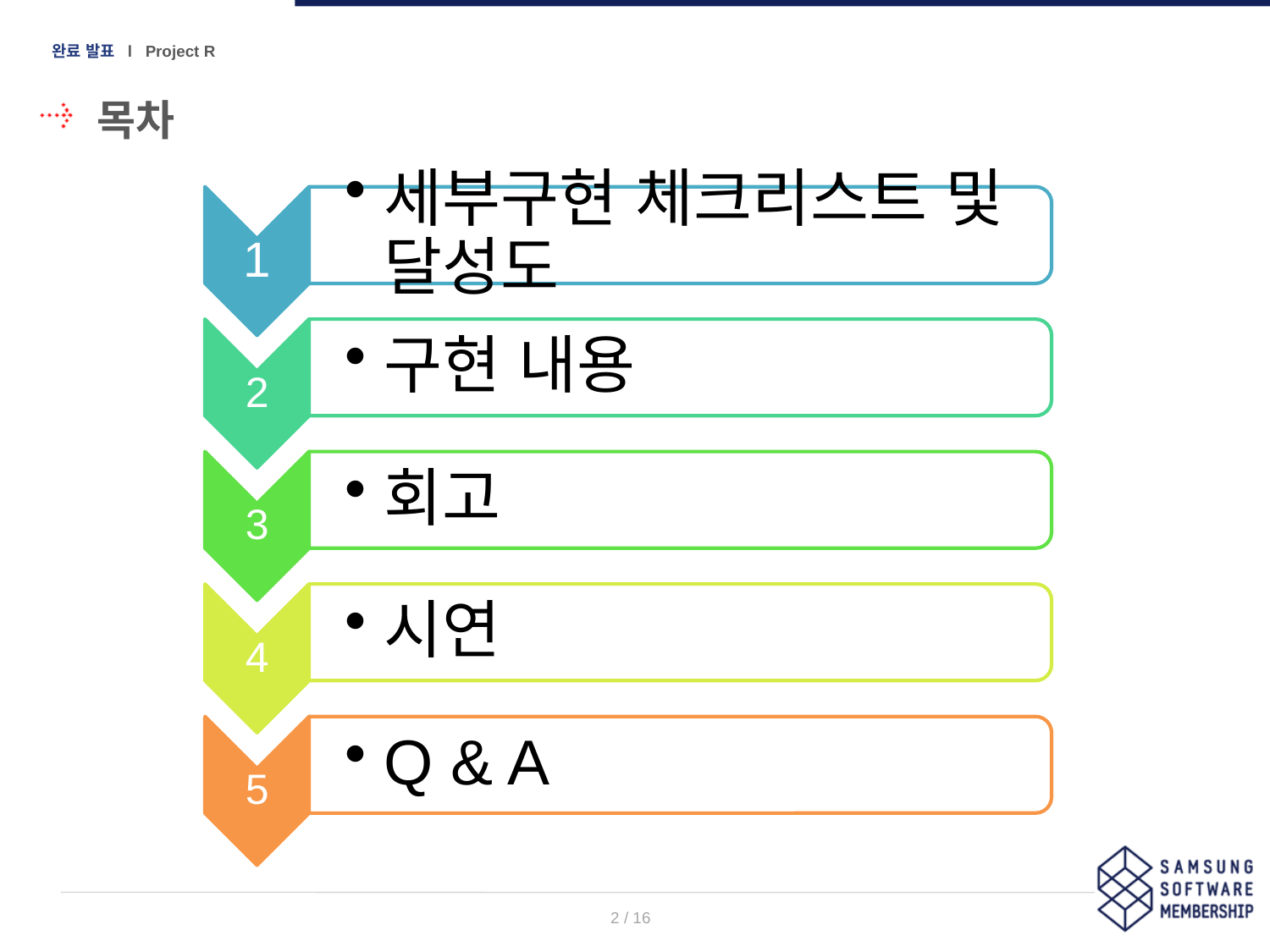

목차
1
세부구현 체크리스트 및 달성도
2
구현 내용
3
회고
4
시연
5
Q & A